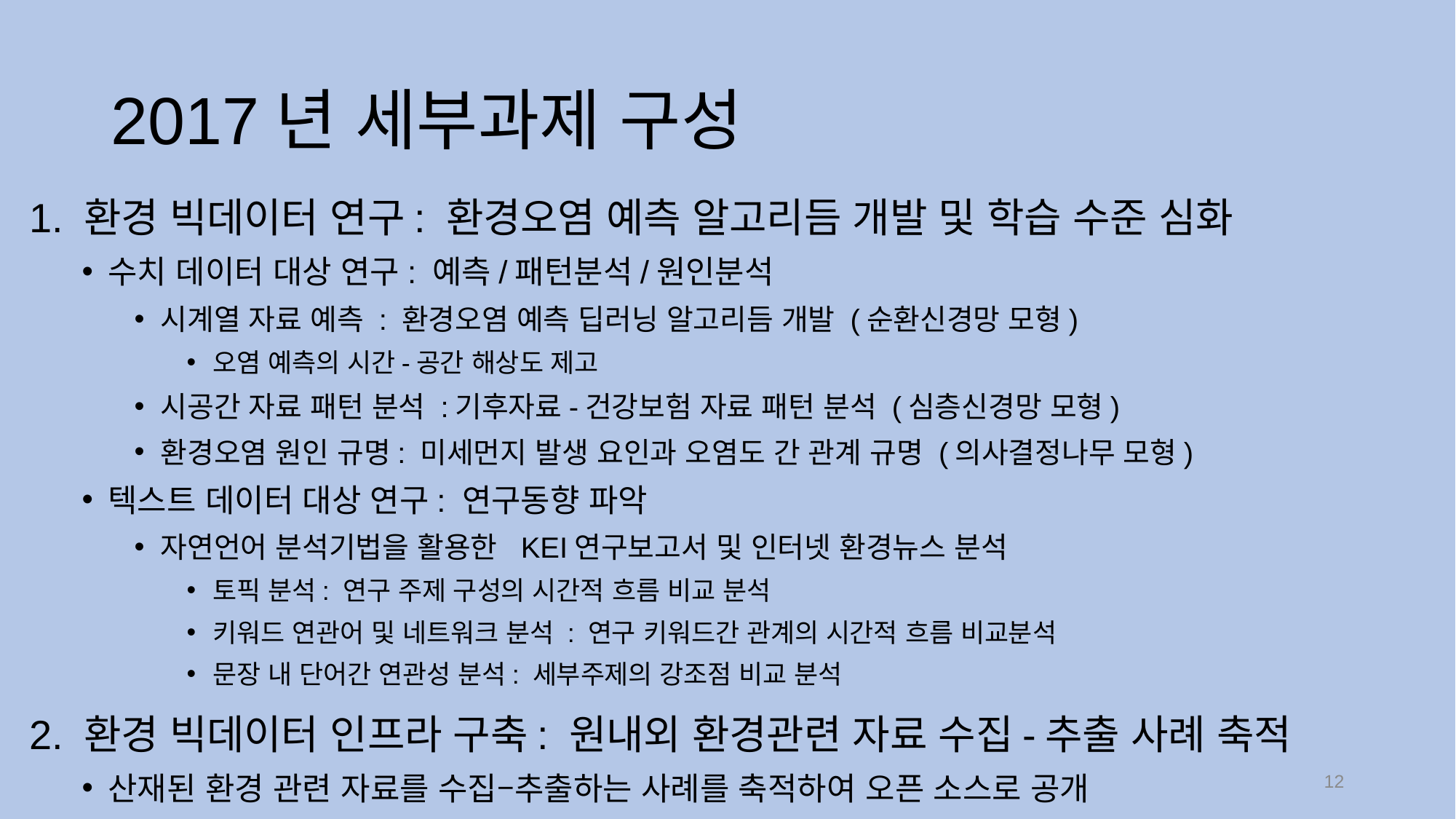

# 2017년 세부과제 구성
1. 환경 빅데이터 연구: 환경오염 예측 알고리듬 개발 및 학습 수준 심화
수치 데이터 대상 연구: 예측/패턴분석/원인분석
시계열 자료 예측 : 환경오염 예측 딥러닝 알고리듬 개발 (순환신경망 모형)
오염 예측의 시간-공간 해상도 제고
시공간 자료 패턴 분석 :기후자료-건강보험 자료 패턴 분석 (심층신경망 모형)
환경오염 원인 규명: 미세먼지 발생 요인과 오염도 간 관계 규명 (의사결정나무 모형)
텍스트 데이터 대상 연구: 연구동향 파악
자연언어 분석기법을 활용한  KEI연구보고서 및 인터넷 환경뉴스 분석
토픽 분석: 연구 주제 구성의 시간적 흐름 비교 분석
키워드 연관어 및 네트워크 분석 : 연구 키워드간 관계의 시간적 흐름 비교분석
문장 내 단어간 연관성 분석: 세부주제의 강조점 비교 분석
2. 환경 빅데이터 인프라 구축: 원내외 환경관련 자료 수집-추출 사례 축적
산재된 환경 관련 자료를 수집–추출하는 사례를 축적하여 오픈 소스로 공개

12